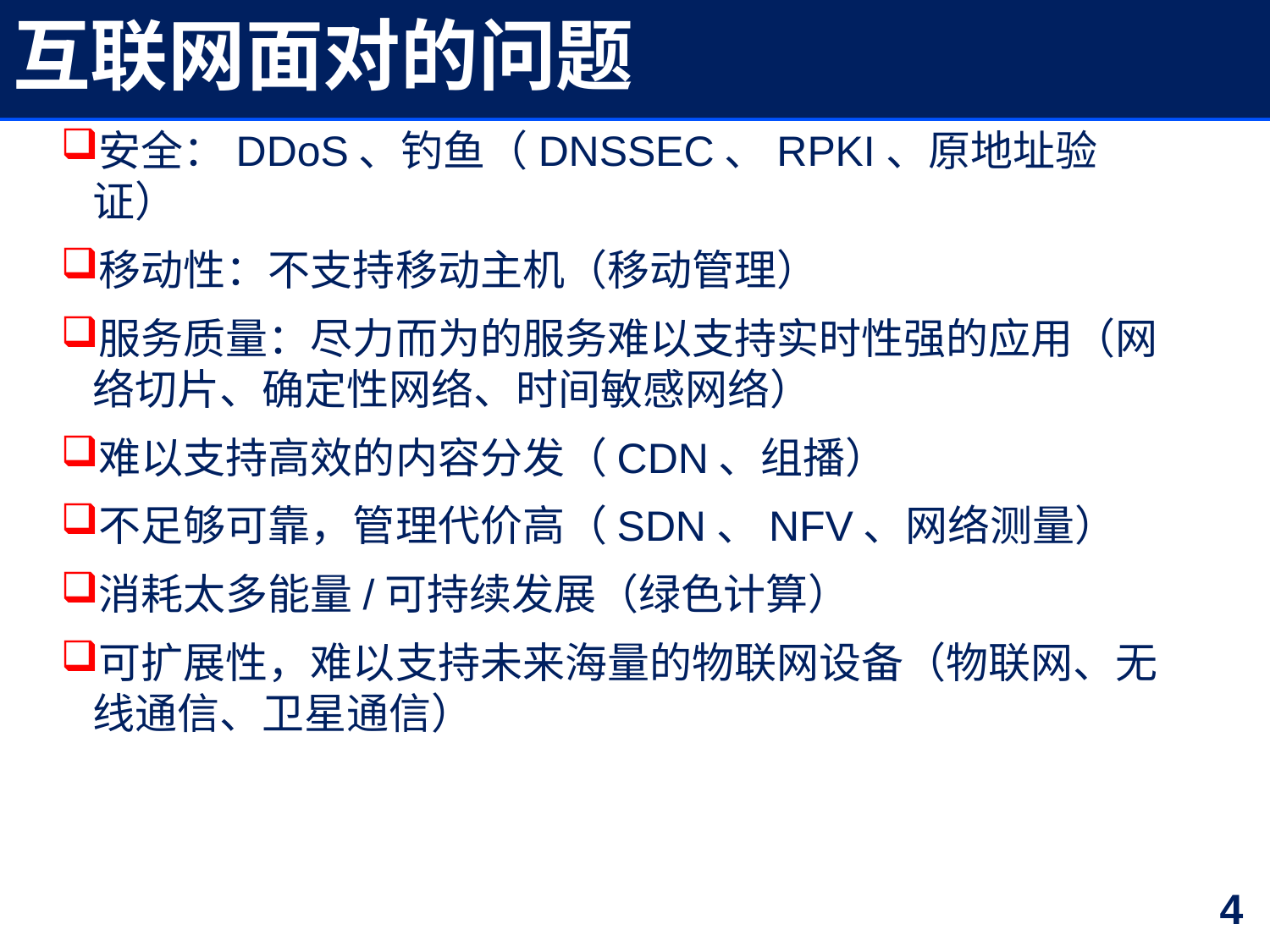

# 互联网面对的问题
安全：DDoS、钓鱼（DNSSEC、RPKI、原地址验证）
移动性：不支持移动主机（移动管理）
服务质量：尽力而为的服务难以支持实时性强的应用（网络切片、确定性网络、时间敏感网络）
难以支持高效的内容分发（CDN、组播）
不足够可靠，管理代价高（SDN、NFV、网络测量）
消耗太多能量/可持续发展（绿色计算）
可扩展性，难以支持未来海量的物联网设备（物联网、无线通信、卫星通信）
4